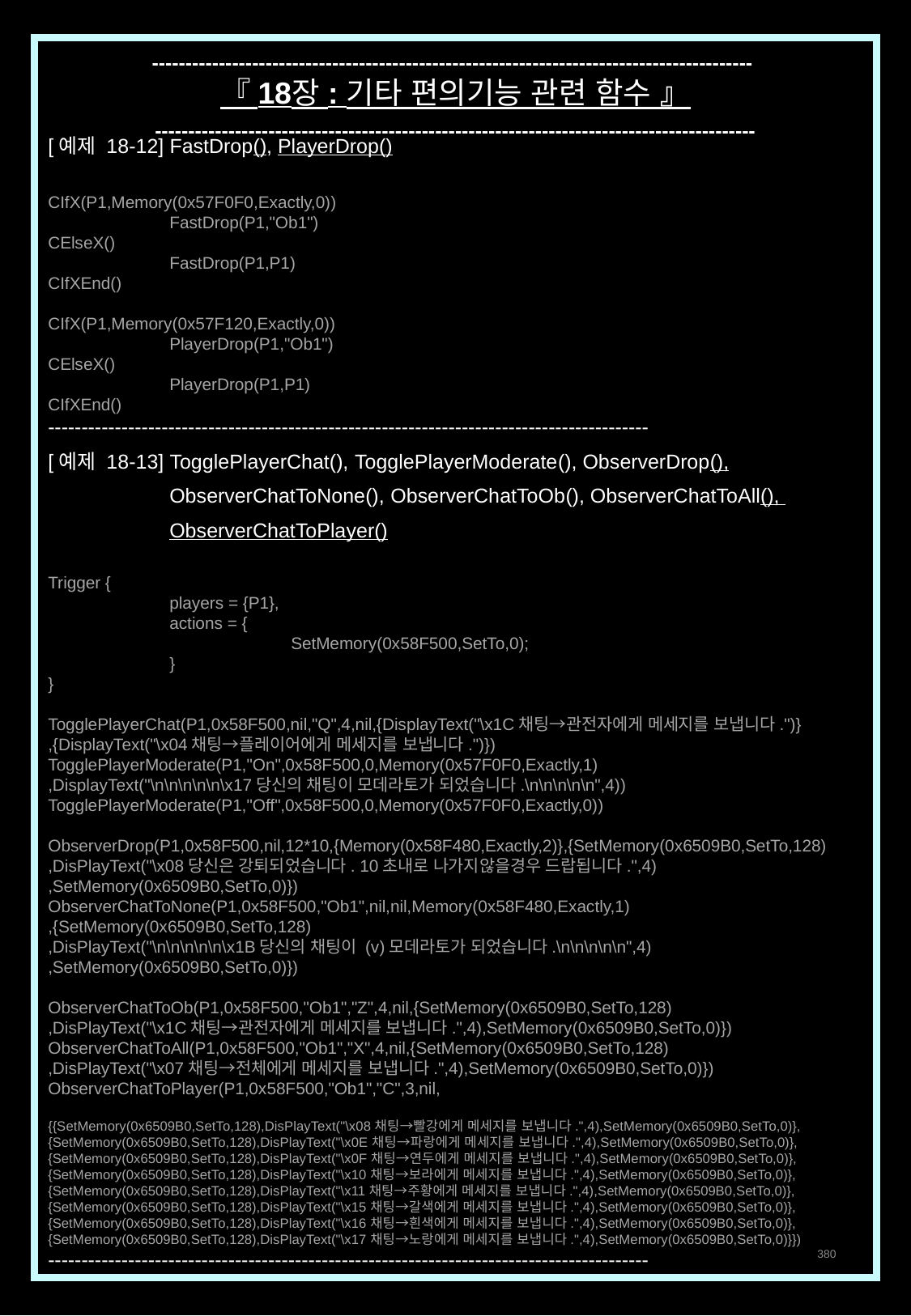

------------------------------------------------------------------------------------------
『 18장 : 기타 편의기능 관련 함수 』
------------------------------------------------------------------------------------------
[예제 18-12] FastDrop(), PlayerDrop()

CIfX(P1,Memory(0x57F0F0,Exactly,0))
	FastDrop(P1,"Ob1")
CElseX()
	FastDrop(P1,P1)
CIfXEnd()

CIfX(P1,Memory(0x57F120,Exactly,0))
	PlayerDrop(P1,"Ob1")
CElseX()
	PlayerDrop(P1,P1)
CIfXEnd()
------------------------------------------------------------------------------------------
[예제 18-13] TogglePlayerChat(), TogglePlayerModerate(), ObserverDrop(),
	ObserverChatToNone(), ObserverChatToOb(), ObserverChatToAll(),
	ObserverChatToPlayer()

Trigger {
	players = {P1},
	actions = {
		SetMemory(0x58F500,SetTo,0);
	}
}

TogglePlayerChat(P1,0x58F500,nil,"Q",4,nil,{DisplayText("\x1C채팅→관전자에게 메세지를 보냅니다.")}
,{DisplayText("\x04채팅→플레이어에게 메세지를 보냅니다.")})
TogglePlayerModerate(P1,"On",0x58F500,0,Memory(0x57F0F0,Exactly,1)
,DisplayText("\n\n\n\n\n\x17당신의 채팅이 모데라토가 되었습니다.\n\n\n\n\n",4))
TogglePlayerModerate(P1,"Off",0x58F500,0,Memory(0x57F0F0,Exactly,0))

ObserverDrop(P1,0x58F500,nil,12*10,{Memory(0x58F480,Exactly,2)},{SetMemory(0x6509B0,SetTo,128)
,DisPlayText("\x08당신은 강퇴되었습니다. 10초내로 나가지않을경우 드랍됩니다.",4)
,SetMemory(0x6509B0,SetTo,0)})
ObserverChatToNone(P1,0x58F500,"Ob1",nil,nil,Memory(0x58F480,Exactly,1)
,{SetMemory(0x6509B0,SetTo,128)
,DisPlayText("\n\n\n\n\n\x1B당신의 채팅이 (v)모데라토가 되었습니다.\n\n\n\n\n",4)
,SetMemory(0x6509B0,SetTo,0)})

ObserverChatToOb(P1,0x58F500,"Ob1","Z",4,nil,{SetMemory(0x6509B0,SetTo,128)
,DisPlayText("\x1C채팅→관전자에게 메세지를 보냅니다.",4),SetMemory(0x6509B0,SetTo,0)})
ObserverChatToAll(P1,0x58F500,"Ob1","X",4,nil,{SetMemory(0x6509B0,SetTo,128)
,DisPlayText("\x07채팅→전체에게 메세지를 보냅니다.",4),SetMemory(0x6509B0,SetTo,0)})
ObserverChatToPlayer(P1,0x58F500,"Ob1","C",3,nil,

{{SetMemory(0x6509B0,SetTo,128),DisPlayText("\x08채팅→빨강에게 메세지를 보냅니다.",4),SetMemory(0x6509B0,SetTo,0)},
{SetMemory(0x6509B0,SetTo,128),DisPlayText("\x0E채팅→파랑에게 메세지를 보냅니다.",4),SetMemory(0x6509B0,SetTo,0)},
{SetMemory(0x6509B0,SetTo,128),DisPlayText("\x0F채팅→연두에게 메세지를 보냅니다.",4),SetMemory(0x6509B0,SetTo,0)},
{SetMemory(0x6509B0,SetTo,128),DisPlayText("\x10채팅→보라에게 메세지를 보냅니다.",4),SetMemory(0x6509B0,SetTo,0)},
{SetMemory(0x6509B0,SetTo,128),DisPlayText("\x11채팅→주황에게 메세지를 보냅니다.",4),SetMemory(0x6509B0,SetTo,0)},
{SetMemory(0x6509B0,SetTo,128),DisPlayText("\x15채팅→갈색에게 메세지를 보냅니다.",4),SetMemory(0x6509B0,SetTo,0)},
{SetMemory(0x6509B0,SetTo,128),DisPlayText("\x16채팅→흰색에게 메세지를 보냅니다.",4),SetMemory(0x6509B0,SetTo,0)},
{SetMemory(0x6509B0,SetTo,128),DisPlayText("\x17채팅→노랑에게 메세지를 보냅니다.",4),SetMemory(0x6509B0,SetTo,0)}})
------------------------------------------------------------------------------------------

380